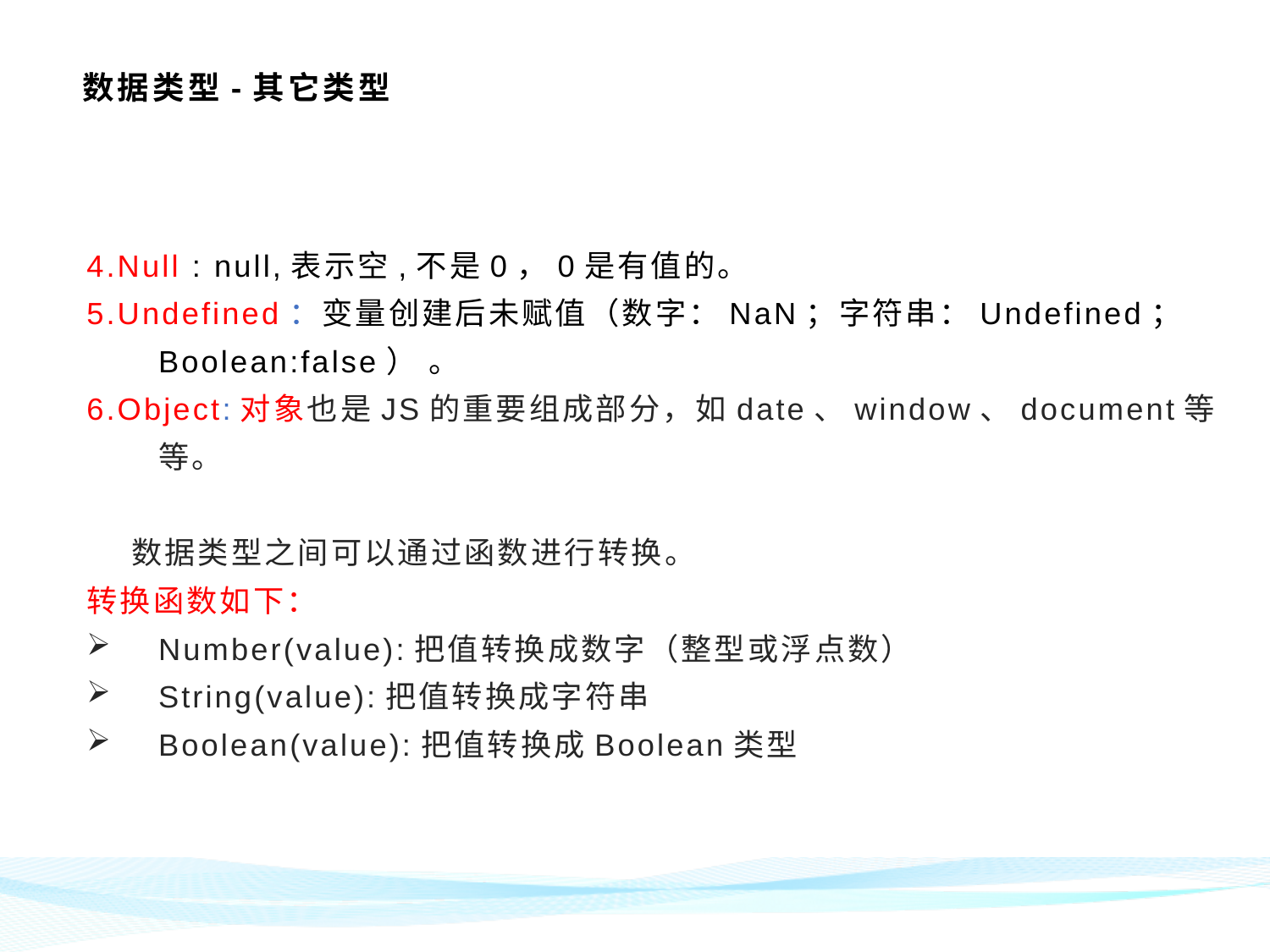

# 数据类型-其它类型
4.Null : null,表示空,不是0，0是有值的。
5.Undefined：变量创建后未赋值（数字：NaN；字符串：Undefined；Boolean:false） 。
6.Object:对象也是JS的重要组成部分，如date、window、document等等。

    数据类型之间可以通过函数进行转换。
转换函数如下：
Number(value):把值转换成数字（整型或浮点数）
String(value):把值转换成字符串
Boolean(value):把值转换成Boolean类型